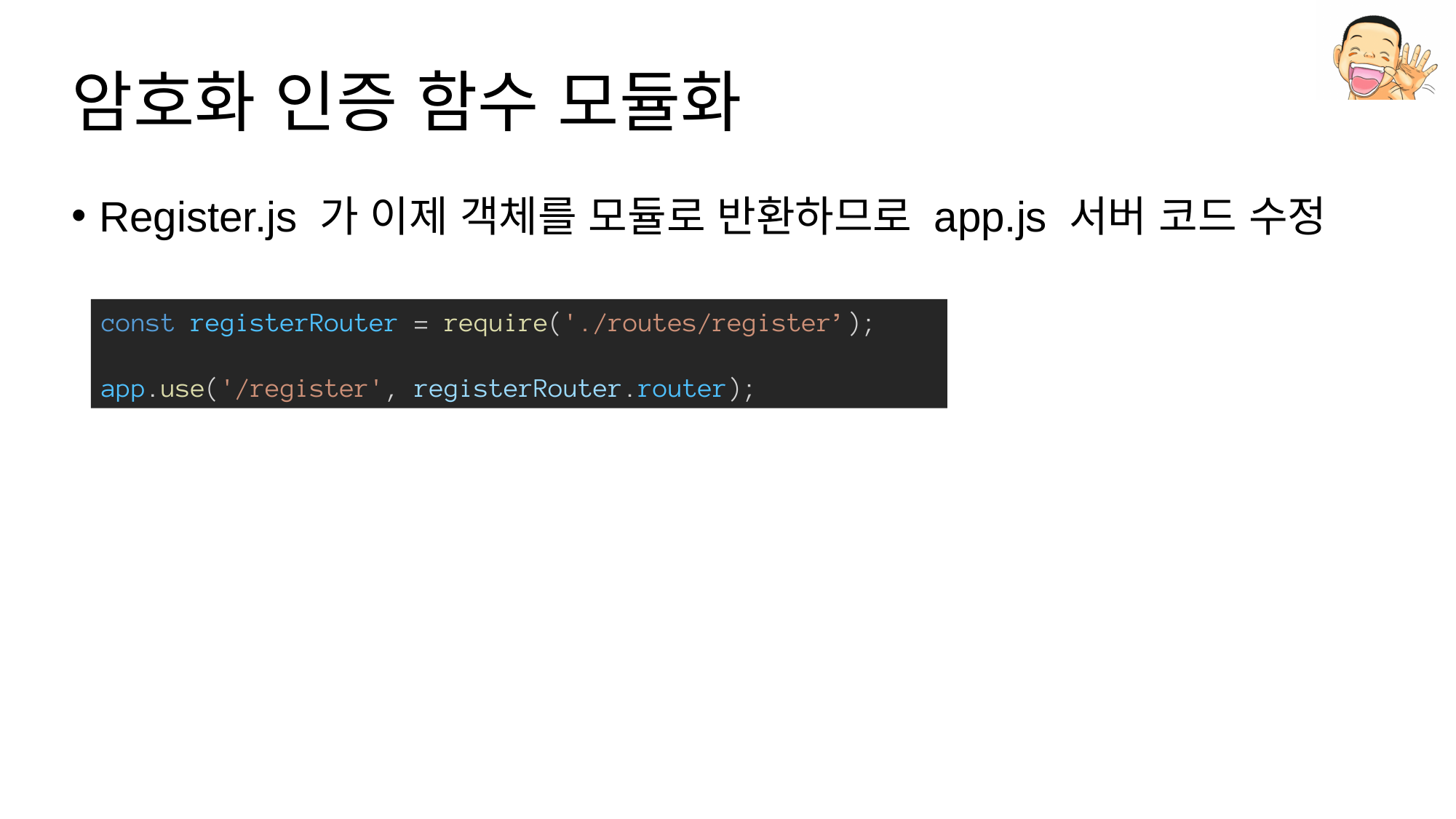

# 암호화 인증 함수 모듈화
Register.js 가 이제 객체를 모듈로 반환하므로 app.js 서버 코드 수정
const registerRouter = require('./routes/register’);

app.use('/register', registerRouter.router);